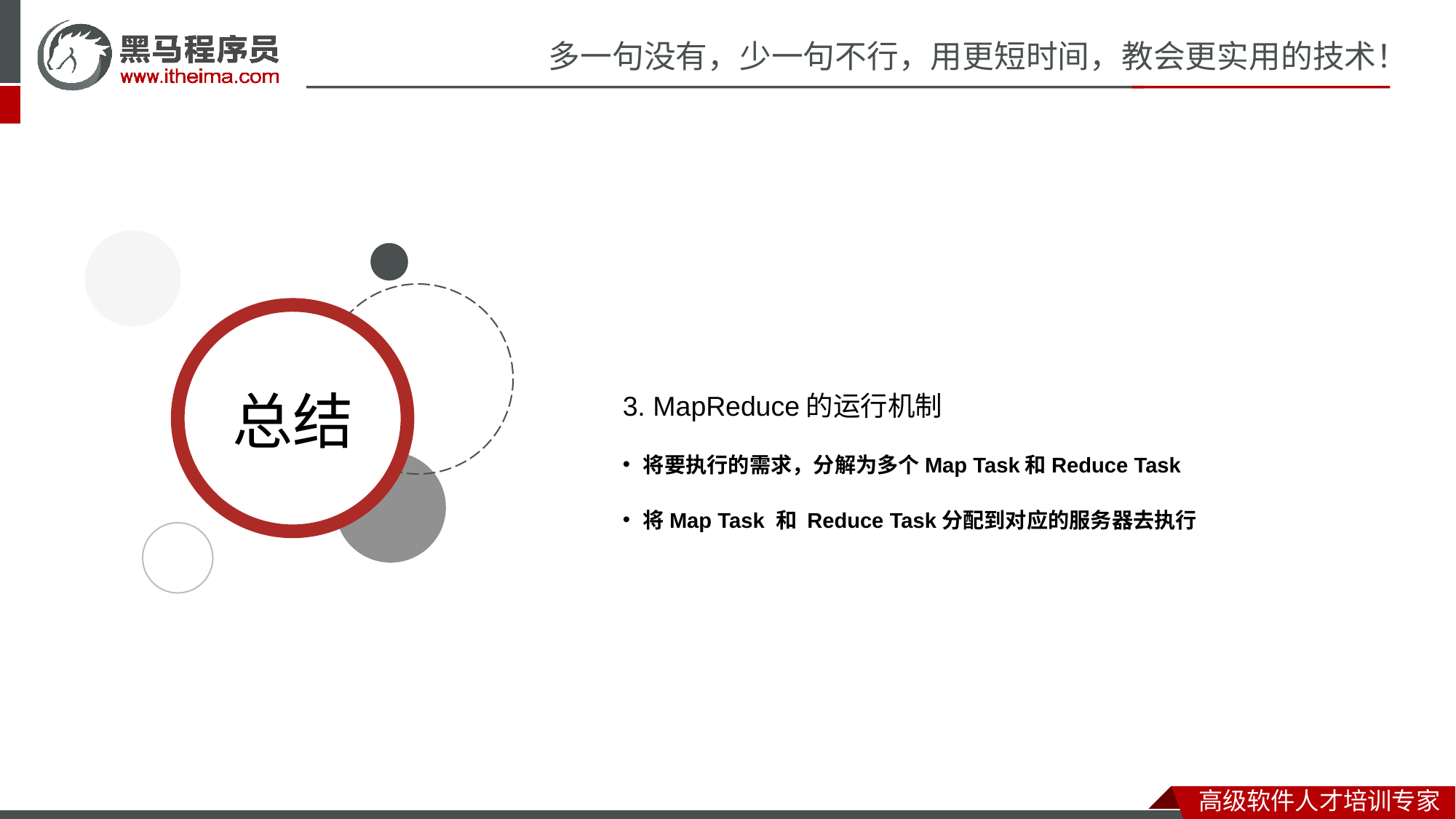

3. MapReduce的运行机制
将要执行的需求，分解为多个Map Task和Reduce Task
将Map Task 和 Reduce Task分配到对应的服务器去执行